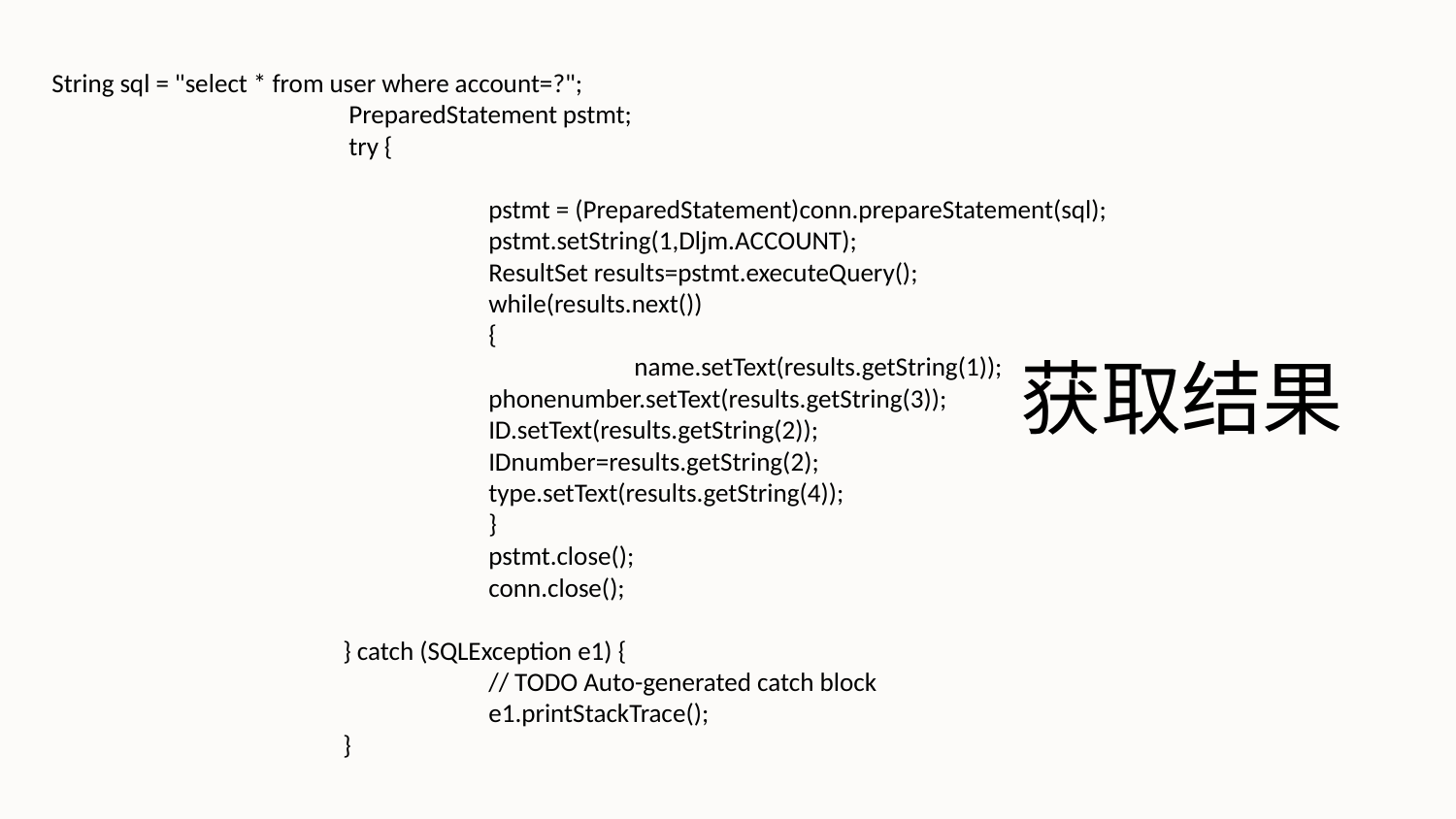

String sql = "select * from user where account=?";
		 PreparedStatement pstmt;
		 try {

			pstmt = (PreparedStatement)conn.prepareStatement(sql);
			pstmt.setString(1,Dljm.ACCOUNT);
			ResultSet results=pstmt.executeQuery();
			while(results.next())
			{
				name.setText(results.getString(1));
			phonenumber.setText(results.getString(3));
			ID.setText(results.getString(2));
			IDnumber=results.getString(2);
			type.setText(results.getString(4));
			}
			pstmt.close();
			conn.close();

		} catch (SQLException e1) {
			// TODO Auto-generated catch block
			e1.printStackTrace();
		}
获取结果